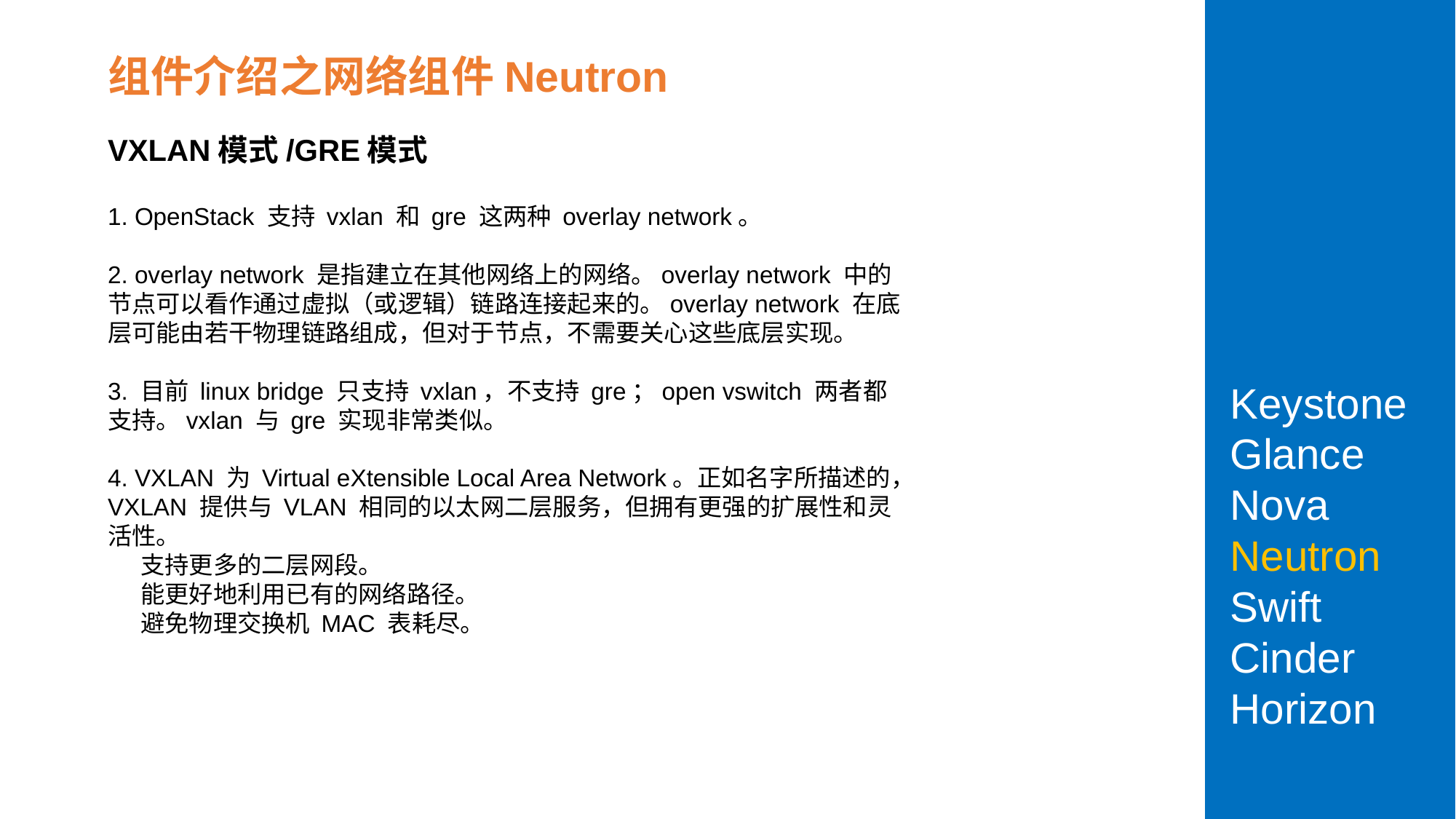

组件介绍之网络组件Neutron
# Keystone Glance Nova Neutron Swift Cinder Horizon
VXLAN模式/GRE模式
1. OpenStack 支持 vxlan 和 gre 这两种 overlay network。

2. overlay network 是指建立在其他网络上的网络。overlay network 中的节点可以看作通过虚拟（或逻辑）链路连接起来的。overlay network 在底层可能由若干物理链路组成，但对于节点，不需要关心这些底层实现。

3. 目前 linux bridge 只支持 vxlan，不支持 gre；open vswitch 两者都支持。vxlan 与 gre 实现非常类似。

4. VXLAN 为 Virtual eXtensible Local Area Network。正如名字所描述的，VXLAN 提供与 VLAN 相同的以太网二层服务，但拥有更强的扩展性和灵活性。
     支持更多的二层网段。
     能更好地利用已有的网络路径。
     避免物理交换机 MAC 表耗尽。